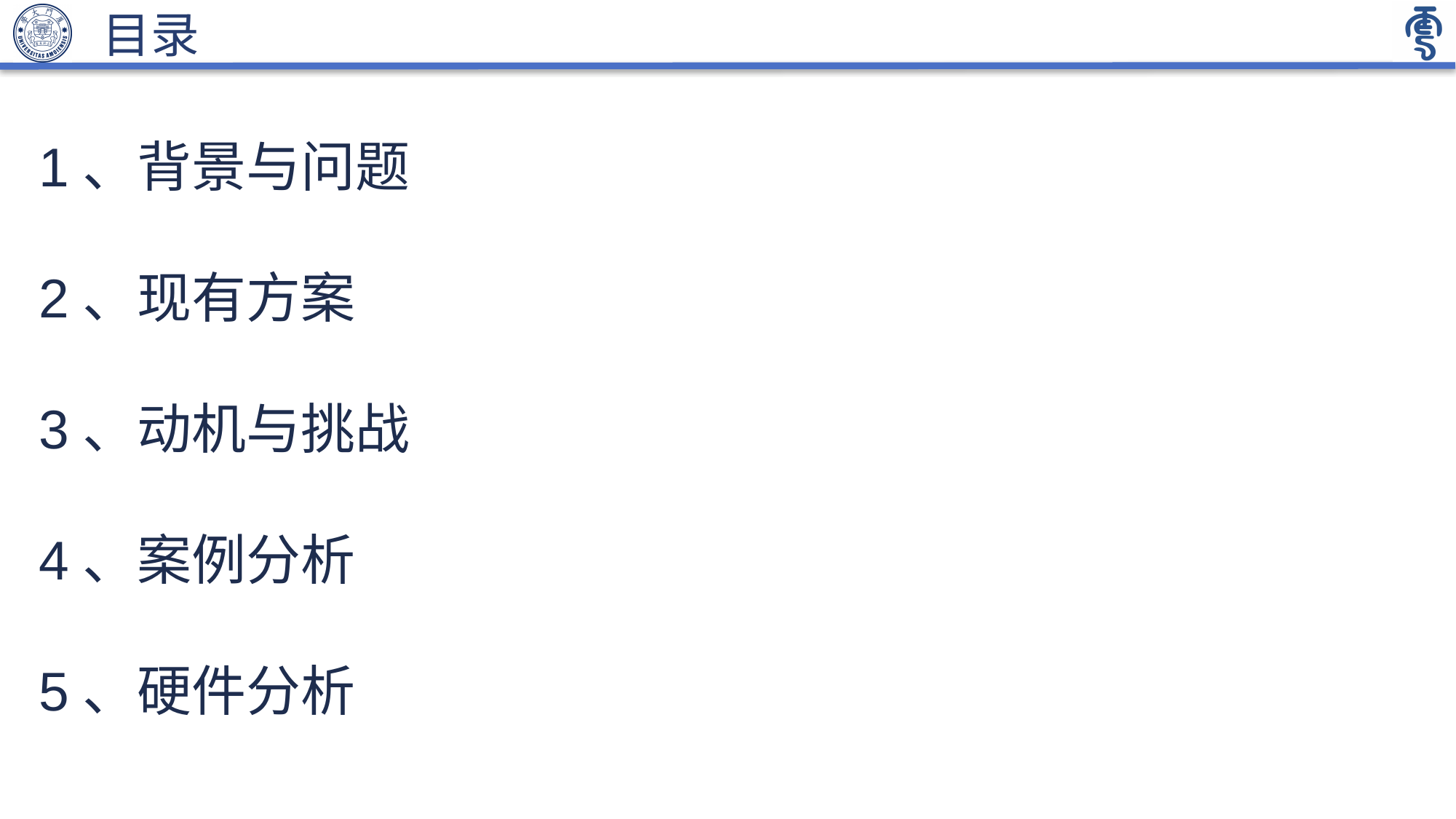

# 目录
1、背景与问题

2、现有方案

3、动机与挑战

4、案例分析

5、硬件分析